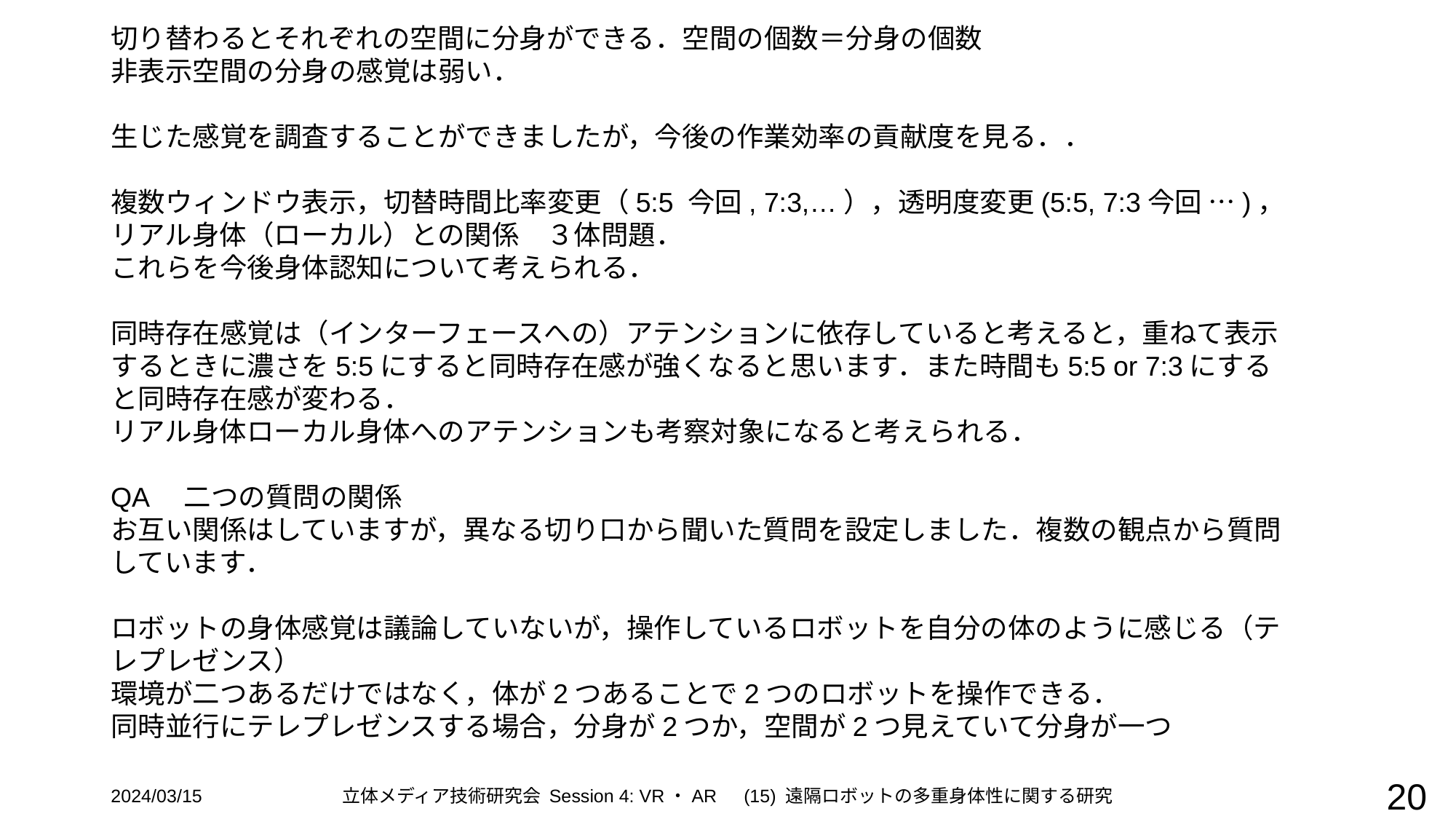

切り替わるとそれぞれの空間に分身ができる．空間の個数＝分身の個数
非表示空間の分身の感覚は弱い．

生じた感覚を調査することができましたが，今後の作業効率の貢献度を見る．．

複数ウィンドウ表示，切替時間比率変更（5:5 今回, 7:3,…），透明度変更(5:5, 7:3今回 …)，リアル身体（ローカル）との関係　３体問題．
これらを今後身体認知について考えられる．

同時存在感覚は（インターフェースへの）アテンションに依存していると考えると，重ねて表示するときに濃さを5:5にすると同時存在感が強くなると思います．また時間も5:5 or 7:3にすると同時存在感が変わる．
リアル身体ローカル身体へのアテンションも考察対象になると考えられる．

QA　二つの質問の関係
お互い関係はしていますが，異なる切り口から聞いた質問を設定しました．複数の観点から質問しています．

ロボットの身体感覚は議論していないが，操作しているロボットを自分の体のように感じる（テレプレゼンス）
環境が二つあるだけではなく，体が2つあることで2つのロボットを操作できる．
同時並行にテレプレゼンスする場合，分身が2つか，空間が2つ見えていて分身が一つ

2024/03/15
立体メディア技術研究会 Session 4: VR・AR　(15) 遠隔ロボットの多重身体性に関する研究
20